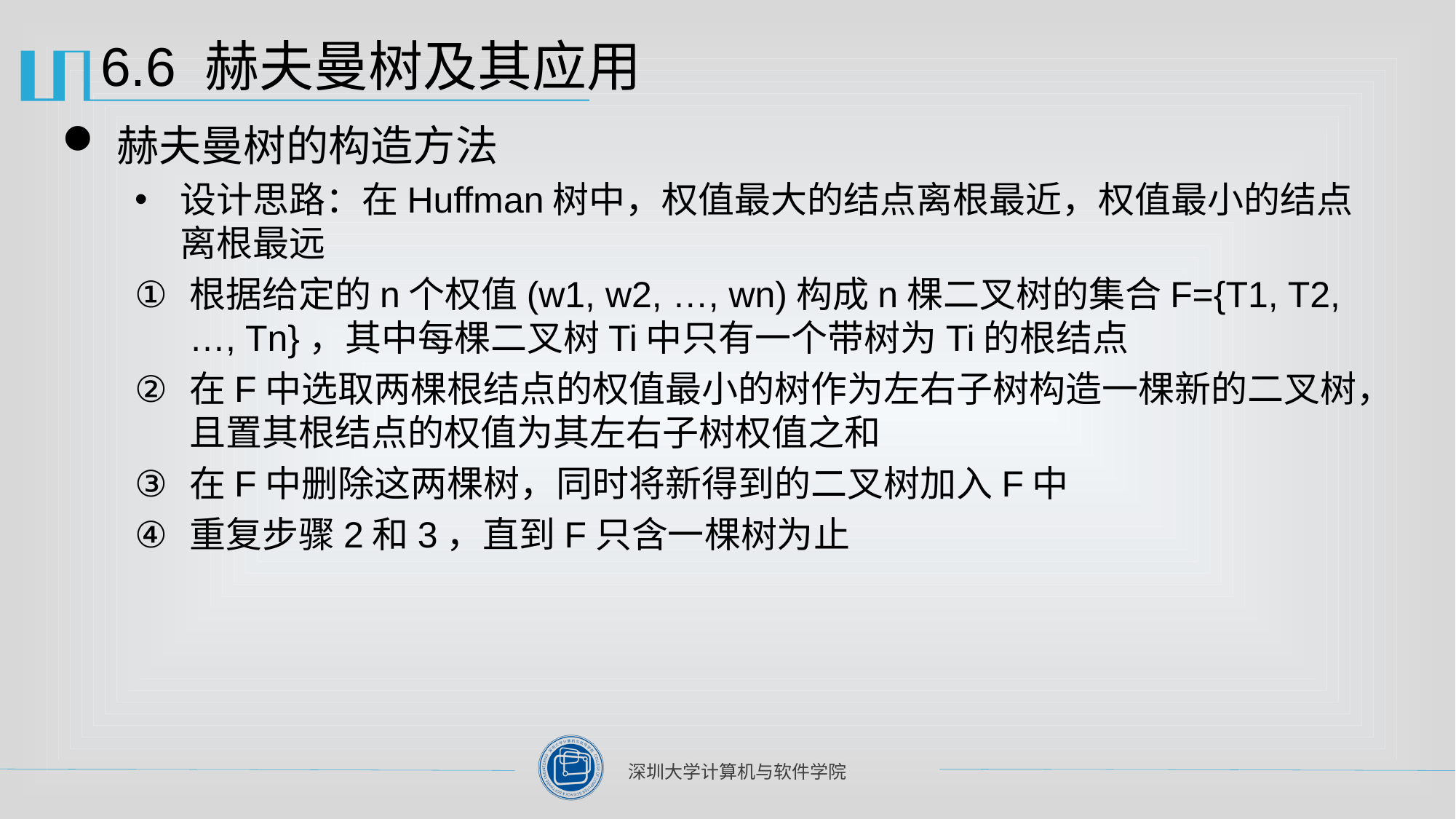

# 6.6 赫夫曼树及其应用
赫夫曼树的构造方法
设计思路：在Huffman树中，权值最大的结点离根最近，权值最小的结点离根最远
根据给定的n个权值(w1, w2, …, wn)构成n棵二叉树的集合F={T1, T2, …, Tn}，其中每棵二叉树Ti中只有一个带树为Ti的根结点
在F中选取两棵根结点的权值最小的树作为左右子树构造一棵新的二叉树，且置其根结点的权值为其左右子树权值之和
在F中删除这两棵树，同时将新得到的二叉树加入F中
重复步骤2和3，直到F只含一棵树为止

83